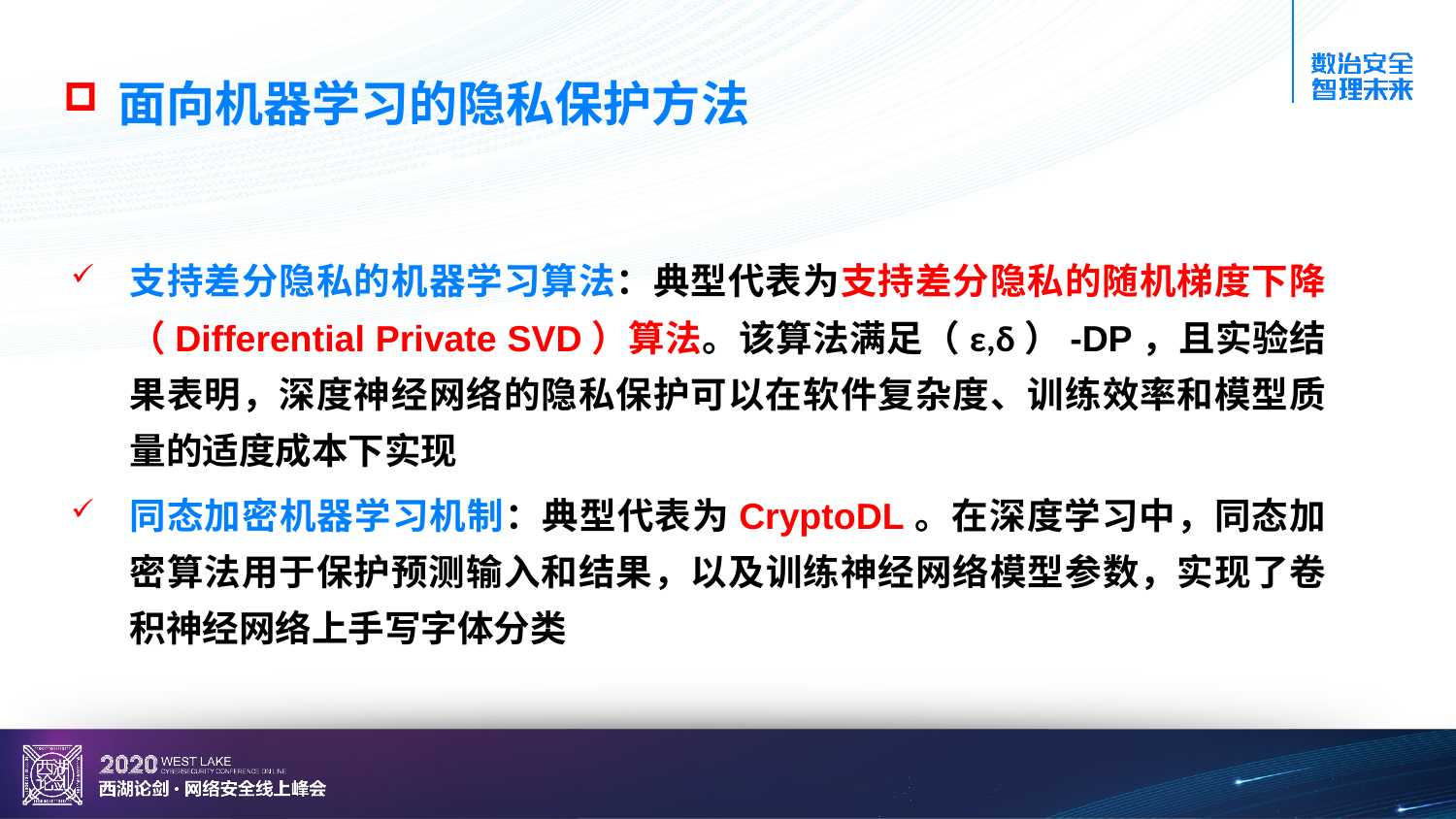

面向机器学习的隐私保护方法
支持差分隐私的机器学习算法：典型代表为支持差分隐私的随机梯度下降（Differential Private SVD）算法。该算法满足（ε,δ）-DP，且实验结果表明，深度神经网络的隐私保护可以在软件复杂度、训练效率和模型质量的适度成本下实现
同态加密机器学习机制：典型代表为CryptoDL。在深度学习中，同态加密算法用于保护预测输入和结果，以及训练神经网络模型参数，实现了卷积神经网络上手写字体分类